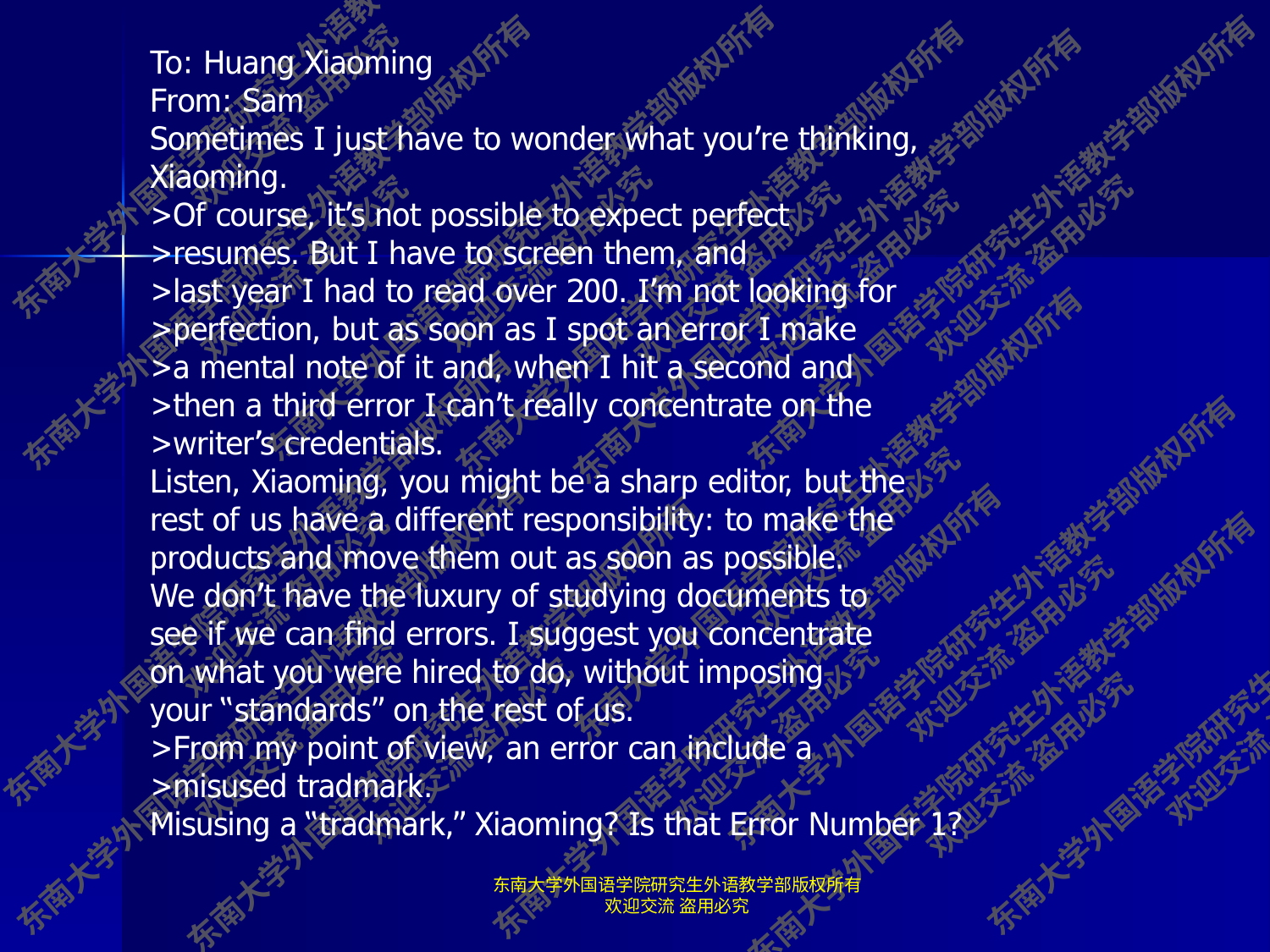

To: Huang Xiaoming
From: Sam
Sometimes I just have to wonder what you’re thinking,
Xiaoming.
>Of course, it’s not possible to expect perfect
>resumes. But I have to screen them, and
>last year I had to read over 200. I’m not looking for
>perfection, but as soon as I spot an error I make
>a mental note of it and, when I hit a second and
>then a third error I can’t really concentrate on the
>writer’s credentials.
Listen, Xiaoming, you might be a sharp editor, but the
rest of us have a different responsibility: to make the
products and move them out as soon as possible.
We don’t have the luxury of studying documents to
see if we can find errors. I suggest you concentrate
on what you were hired to do, without imposing
your “standards” on the rest of us.
>From my point of view, an error can include a
>misused tradmark.
Misusing a “tradmark,” Xiaoming? Is that Error Number 1?
#

东南大学外国语学院研究生外语教学部版权所有 欢迎交流 盗用必究